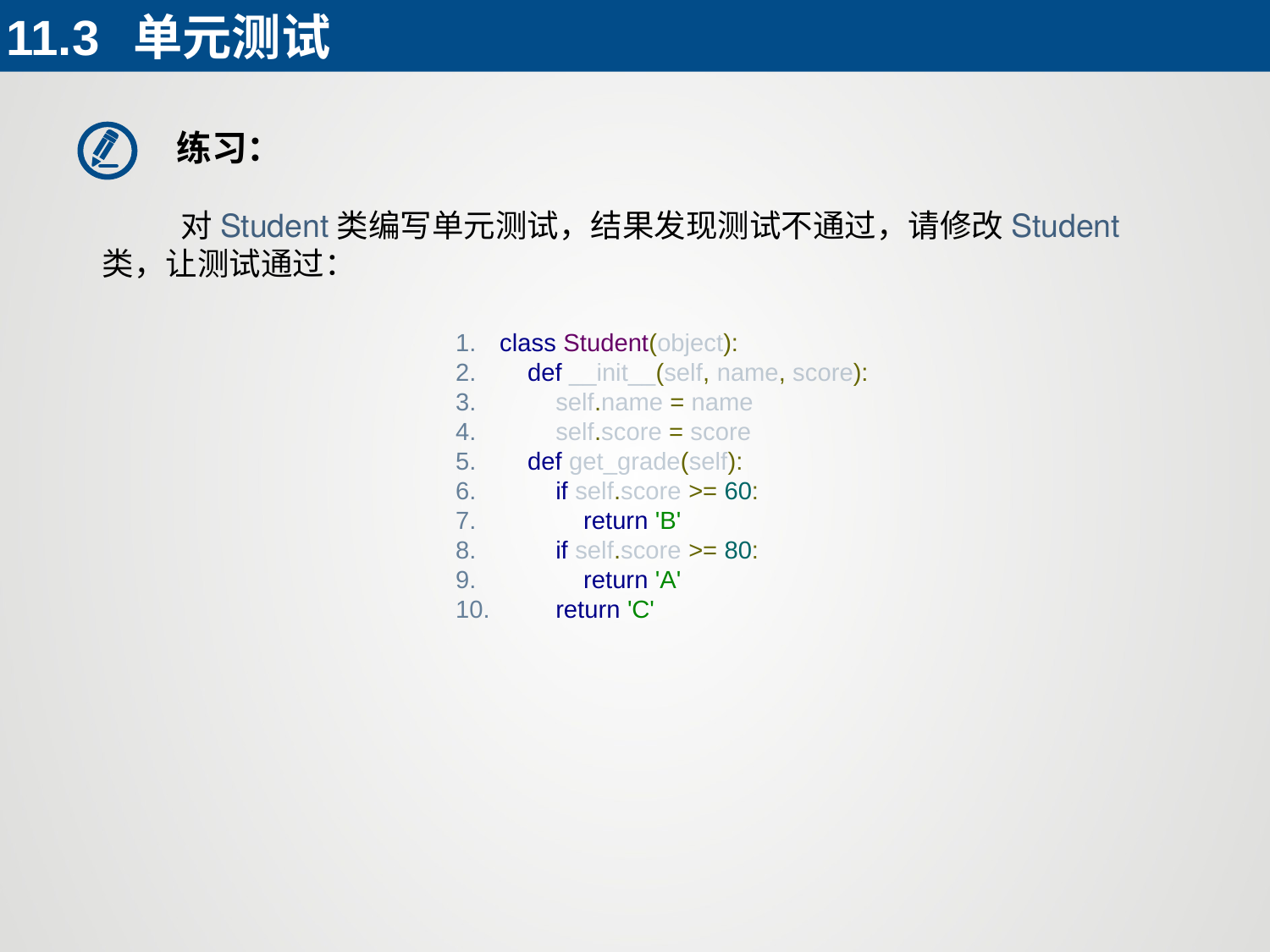

11.3	单元测试
练习：

        对Student类编写单元测试，结果发现测试不通过，请修改Student类，让测试通过：
class Student(object):
    def __init__(self, name, score):
        self.name = name
        self.score = score
    def get_grade(self):
        if self.score >= 60:
            return 'B'
        if self.score >= 80:
            return 'A'
        return 'C'